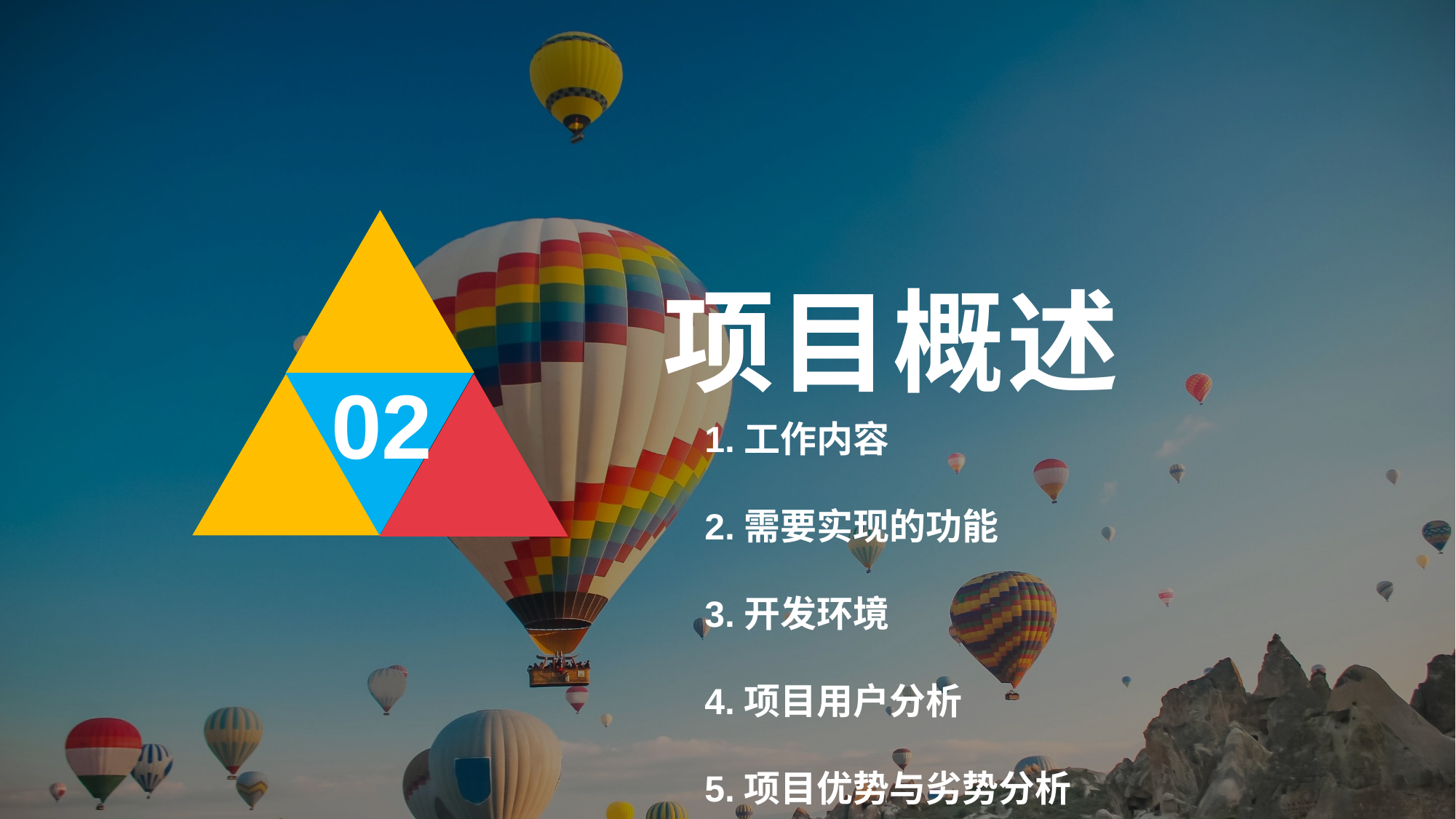

# 项目概述
02
1.工作内容

2.需要实现的功能

3.开发环境

4.项目用户分析

5.项目优势与劣势分析